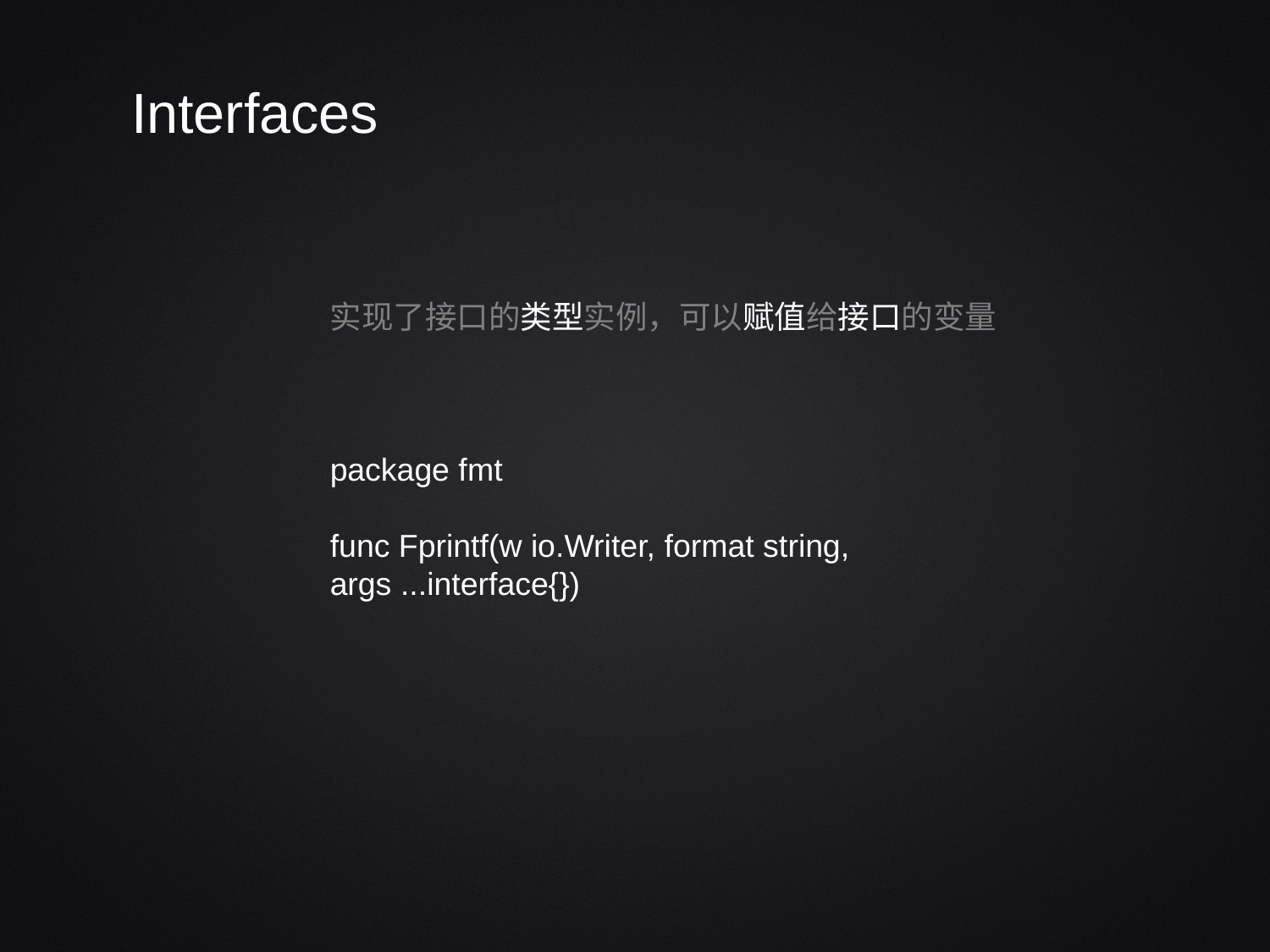

Interfaces
实现了接口的类型实例，可以赋值给接口的变量
package fmt

func Fprintf(w io.Writer, format string, args ...interface{})